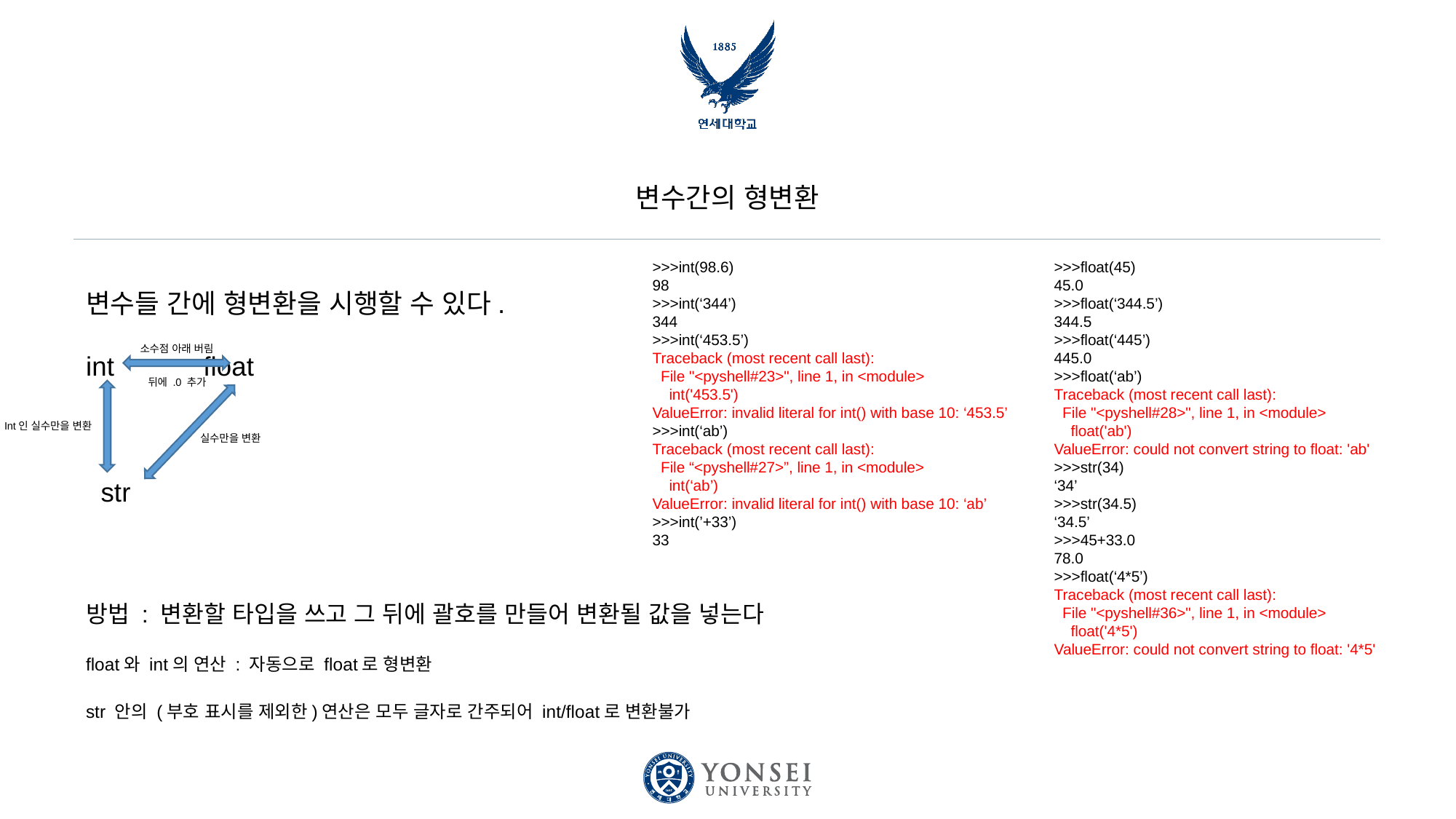

# 변수간의 형변환
>>>int(98.6)
98
>>>int(‘344’)
344
>>>int(‘453.5’)
Traceback (most recent call last):
  File "<pyshell#23>", line 1, in <module>
    int('453.5')
ValueError: invalid literal for int() with base 10: ‘453.5’
>>>int(‘ab’)
Traceback (most recent call last):
  File “<pyshell#27>”, line 1, in <module>
    int(‘ab’)
ValueError: invalid literal for int() with base 10: ‘ab’
>>>int(’+33’)
33
>>>float(45)
45.0
>>>float(‘344.5’)
344.5
>>>float(‘445’)
445.0
>>>float(‘ab’)
Traceback (most recent call last):
  File "<pyshell#28>", line 1, in <module>
    float('ab')
ValueError: could not convert string to float: 'ab'
>>>str(34)
‘34’
>>>str(34.5)
‘34.5’
>>>45+33.0
78.0
>>>float(‘4*5’)
Traceback (most recent call last):
  File "<pyshell#36>", line 1, in <module>
    float('4*5')
ValueError: could not convert string to float: '4*5'
변수들 간에 형변환을 시행할 수 있다.
int            float

  str

방법 : 변환할 타입을 쓰고 그 뒤에 괄호를 만들어 변환될 값을 넣는다
float와 int의 연산 : 자동으로 float로 형변환
str 안의 (부호 표시를 제외한)연산은 모두 글자로 간주되어 int/float로 변환불가
소수점 아래 버림

뒤에 .0 추가
Int인 실수만을 변환

실수만을 변환